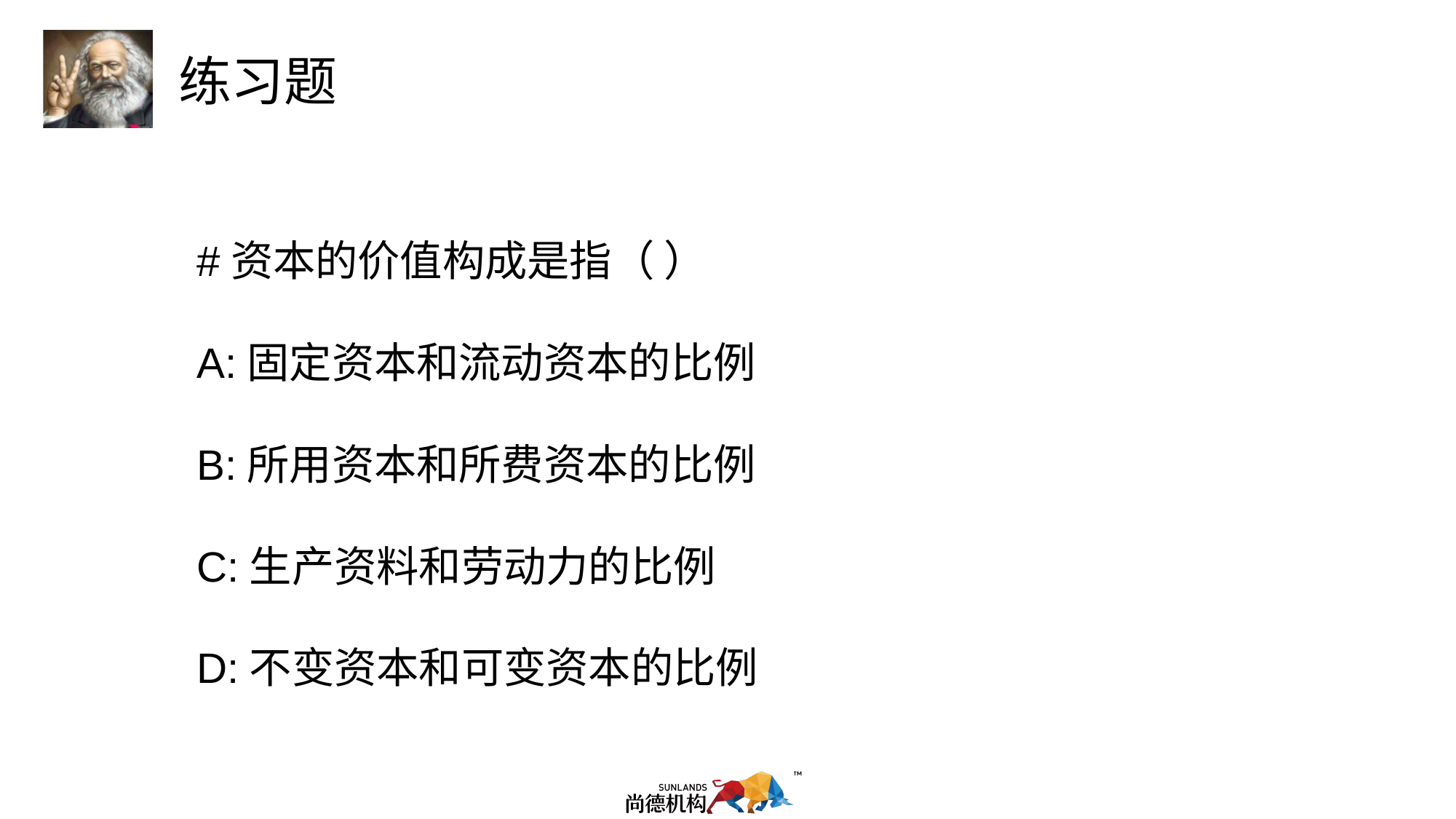

#资本的价值构成是指（ ）
A:固定资本和流动资本的比例
B:所用资本和所费资本的比例
C:生产资料和劳动力的比例
D:不变资本和可变资本的比例